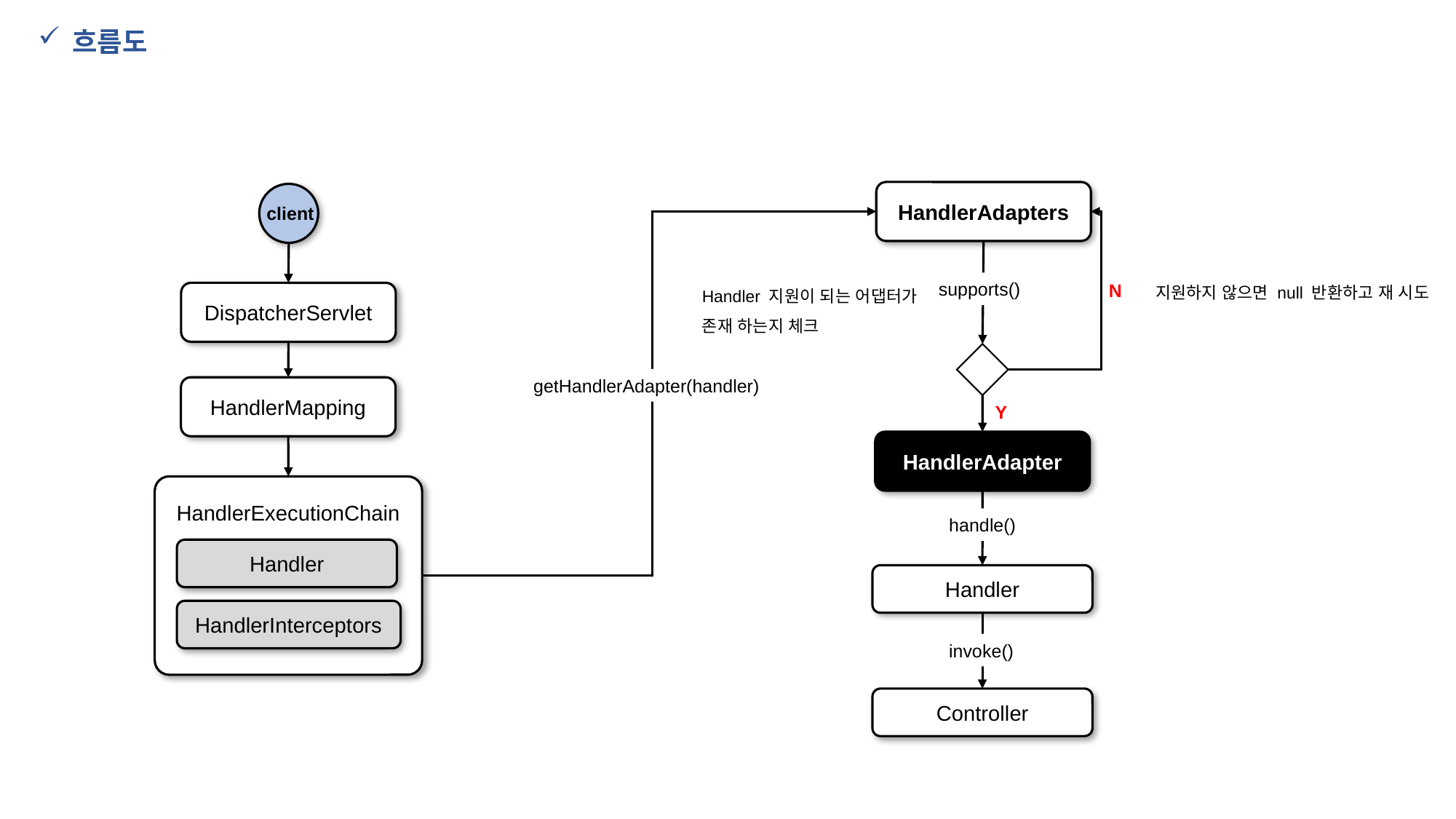

흐름도
HandlerAdapters

client
Handler 지원이 되는 어댑터가 존재 하는지 체크
supports()
N
지원하지 않으면 null 반환하고 재 시도
DispatcherServlet

getHandlerAdapter(handler)
HandlerMapping
Y
HandlerAdapter
HandlerExecutionChain

handle()
Handler
Handler
HandlerInterceptors
invoke()
Controller